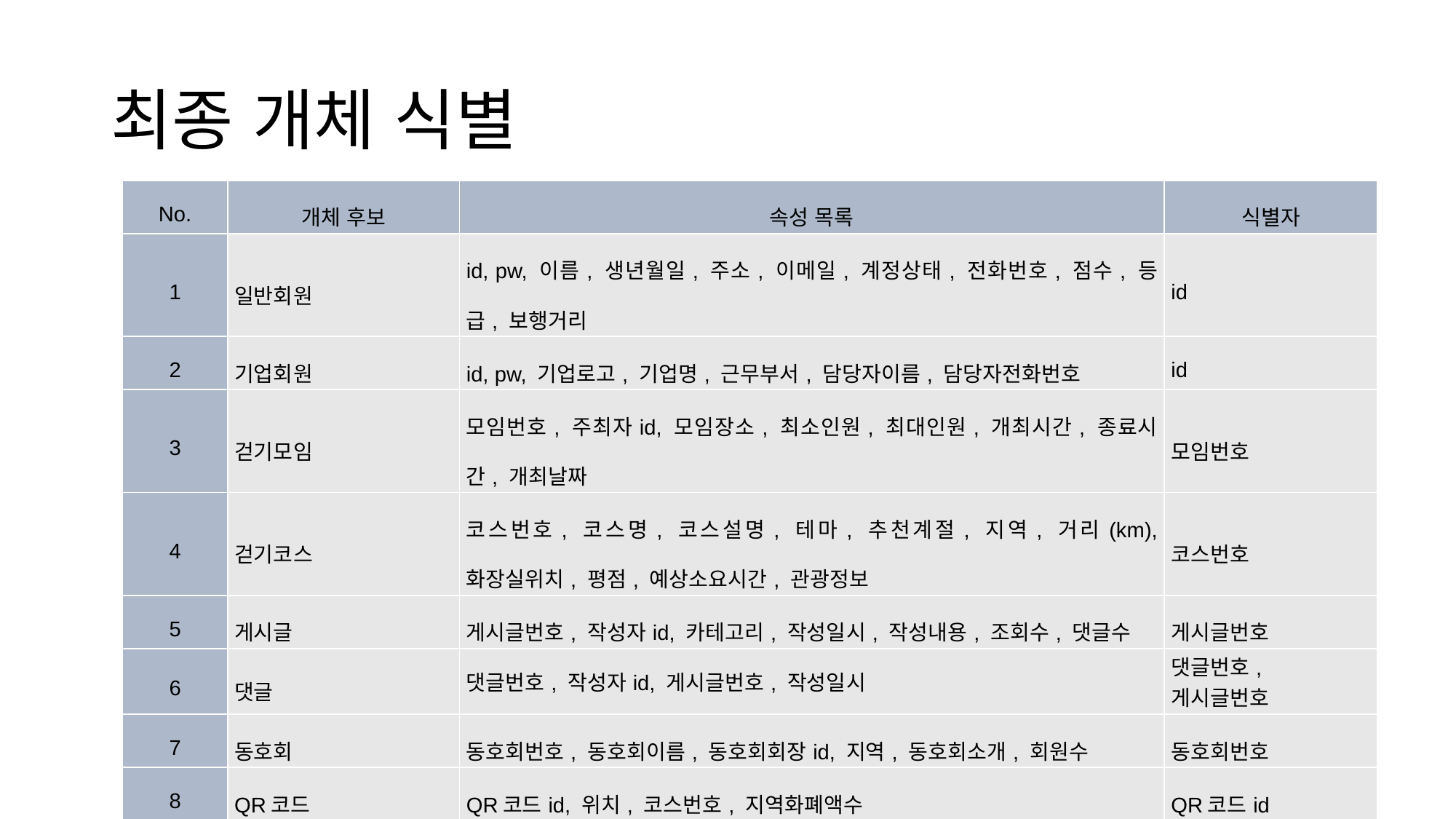

# 최종 개체 식별
| No. | 개체 후보 | 속성 목록 | 식별자 |
| --- | --- | --- | --- |
| 1 | 일반회원 | id, pw, 이름, 생년월일, 주소, 이메일, 계정상태, 전화번호, 점수, 등급, 보행거리 | id |
| 2 | 기업회원 | id, pw, 기업로고, 기업명, 근무부서, 담당자이름, 담당자전화번호 | id |
| 3 | 걷기모임 | 모임번호, 주최자id, 모임장소, 최소인원, 최대인원, 개최시간, 종료시간, 개최날짜 | 모임번호 |
| 4 | 걷기코스 | 코스번호, 코스명, 코스설명, 테마, 추천계절, 지역, 거리(km), 화장실위치, 평점, 예상소요시간, 관광정보 | 코스번호 |
| 5 | 게시글 | 게시글번호, 작성자id, 카테고리, 작성일시, 작성내용, 조회수, 댓글수 | 게시글번호 |
| 6 | 댓글 | 댓글번호, 작성자id, 게시글번호, 작성일시 | 댓글번호, 게시글번호 |
| 7 | 동호회 | 동호회번호, 동호회이름, 동호회회장id, 지역, 동호회소개, 회원수 | 동호회번호 |
| 8 | QR코드 | QR코드id, 위치, 코스번호, 지역화폐액수 | QR코드id |
| 9 | 지역화폐보유량 | 일반회원id, 지역, 금액 | 일반회원id, 지역 |
| 10 | 물품 | 판매물품번호, 판매자id, 카테고리, 판매물품명, 가격, 지역, 설명, 사진, 판매상태 | 판매물품번호 |